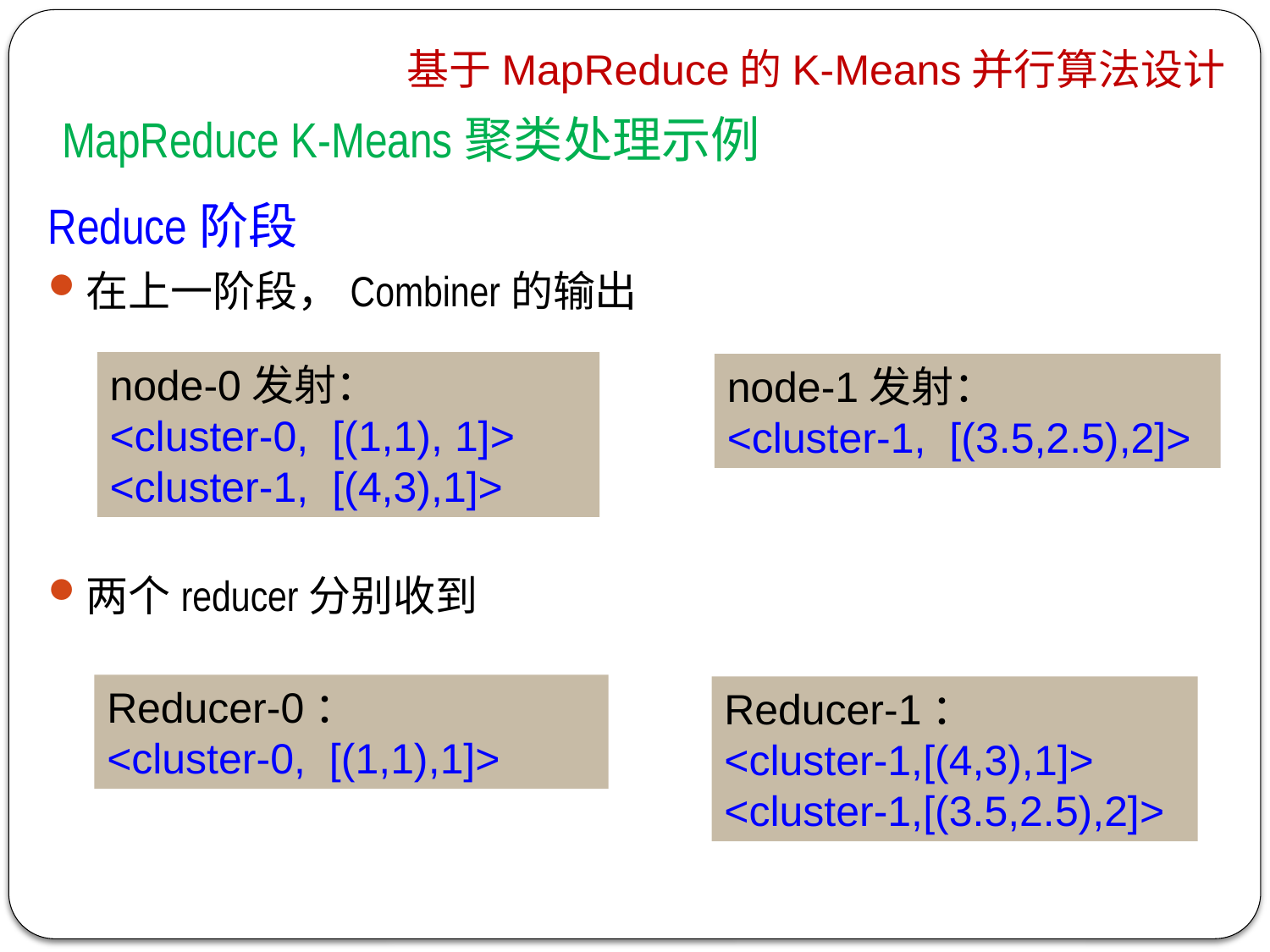

基于MapReduce的K-Means并行算法设计
MapReduce K-Means聚类处理示例
Reduce阶段
在上一阶段，Combiner的输出

两个reducer分别收到

node-0发射：
<cluster-0,  [(1,1), 1]>
<cluster-1,  [(4,3),1]>
node-1发射：
<cluster-1,  [(3.5,2.5),2]>
Reducer-0：
<cluster-0,  [(1,1),1]>
Reducer-1：
<cluster-1,[(4,3),1]>
<cluster-1,[(3.5,2.5),2]>